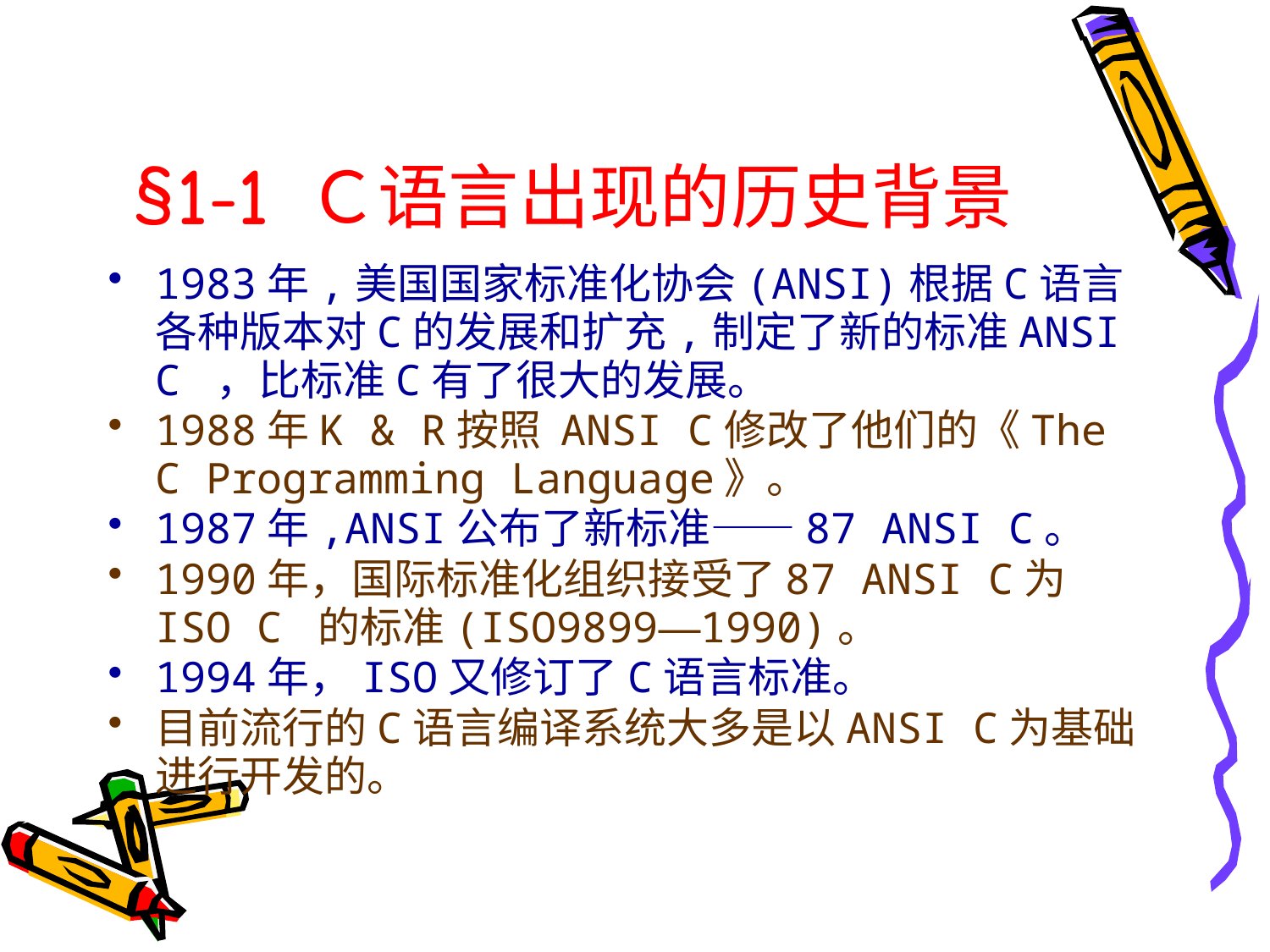

# §1-1 Ｃ语言出现的历史背景
1983年,美国国家标准化协会(ANSI)根据C语言各种版本对C的发展和扩充,制定了新的标准ANSI C ，比标准C有了很大的发展。
1988年K & R按照 ANSI C修改了他们的《The C Programming Language》。
1987年,ANSI公布了新标准——87 ANSI C。
1990年，国际标准化组织接受了87 ANSI C为ISO C 的标准(ISO9899—1990)。
1994年，ISO又修订了C语言标准。
目前流行的C语言编译系统大多是以ANSI C为基础进行开发的。